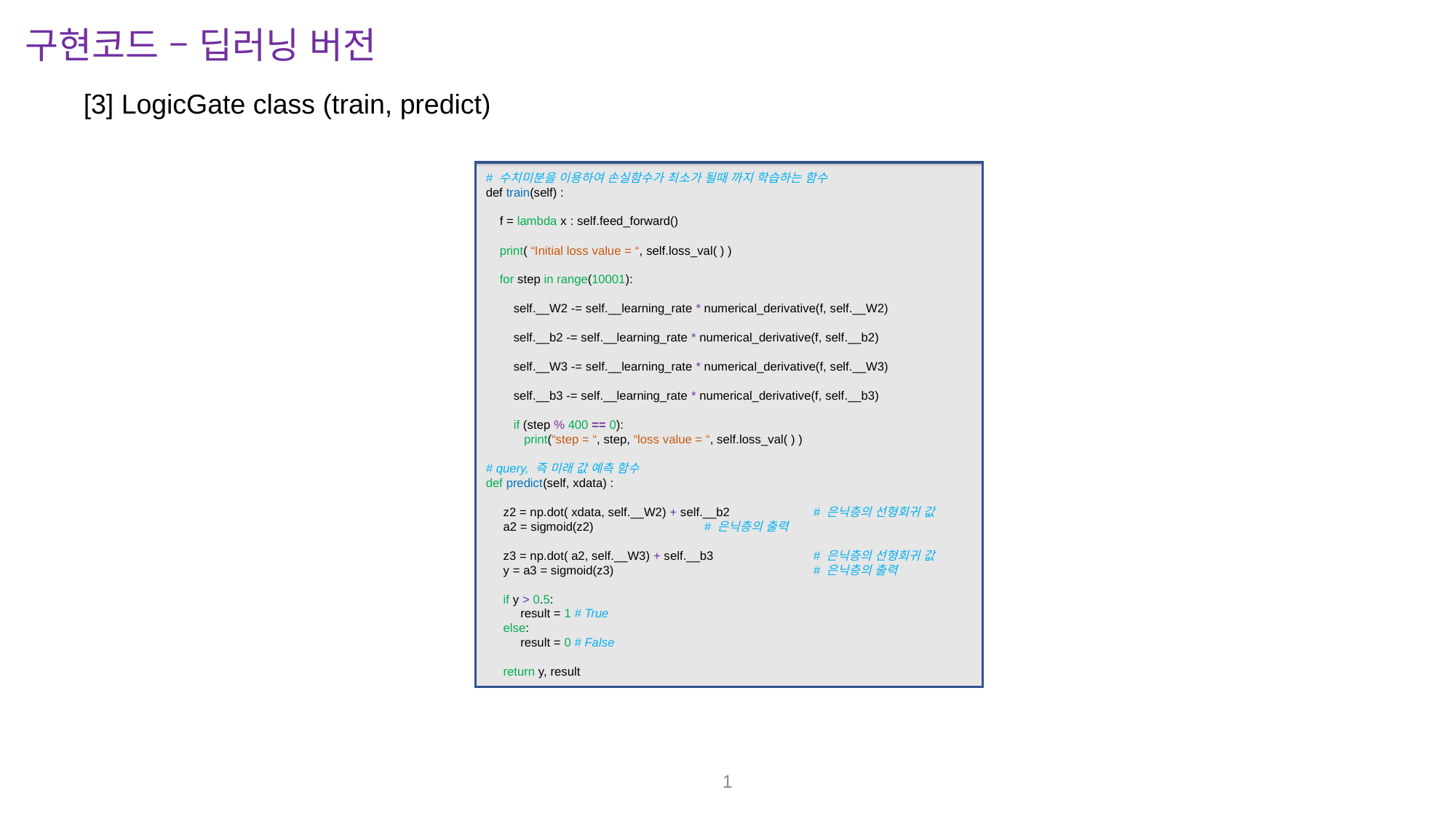

구현코드 – 딥러닝 버전
[3] LogicGate class (train, predict)

# 수치미분을 이용하여 손실함수가 최소가 될때 까지 학습하는 함수
def train(self) :

    f = lambda x : self.feed_forward()

    print( “Initial loss value = “, self.loss_val( ) )

    for step in range(10001):

        self.__W2 -= self.__learning_rate * numerical_derivative(f, self.__W2)

        self.__b2 -= self.__learning_rate * numerical_derivative(f, self.__b2)

        self.__W3 -= self.__learning_rate * numerical_derivative(f, self.__W3)

        self.__b3 -= self.__learning_rate * numerical_derivative(f, self.__b3)

        if (step % 400 == 0):
           print(“step = “, step, “loss value = “, self.loss_val( ) )

# query, 즉 미래 값 예측 함수
def predict(self, xdata) :

     z2 = np.dot( xdata, self.__W2) + self.__b2	# 은닉층의 선형회귀 값
     a2 = sigmoid(z2)		# 은닉층의 출력

     z3 = np.dot( a2, self.__W3) + self.__b3	# 은닉층의 선형회귀 값
     y = a3 = sigmoid(z3)		# 은닉층의 출력

     if y > 0.5:
          result = 1 # True
     else:
          result = 0 # False

     return y, result
1